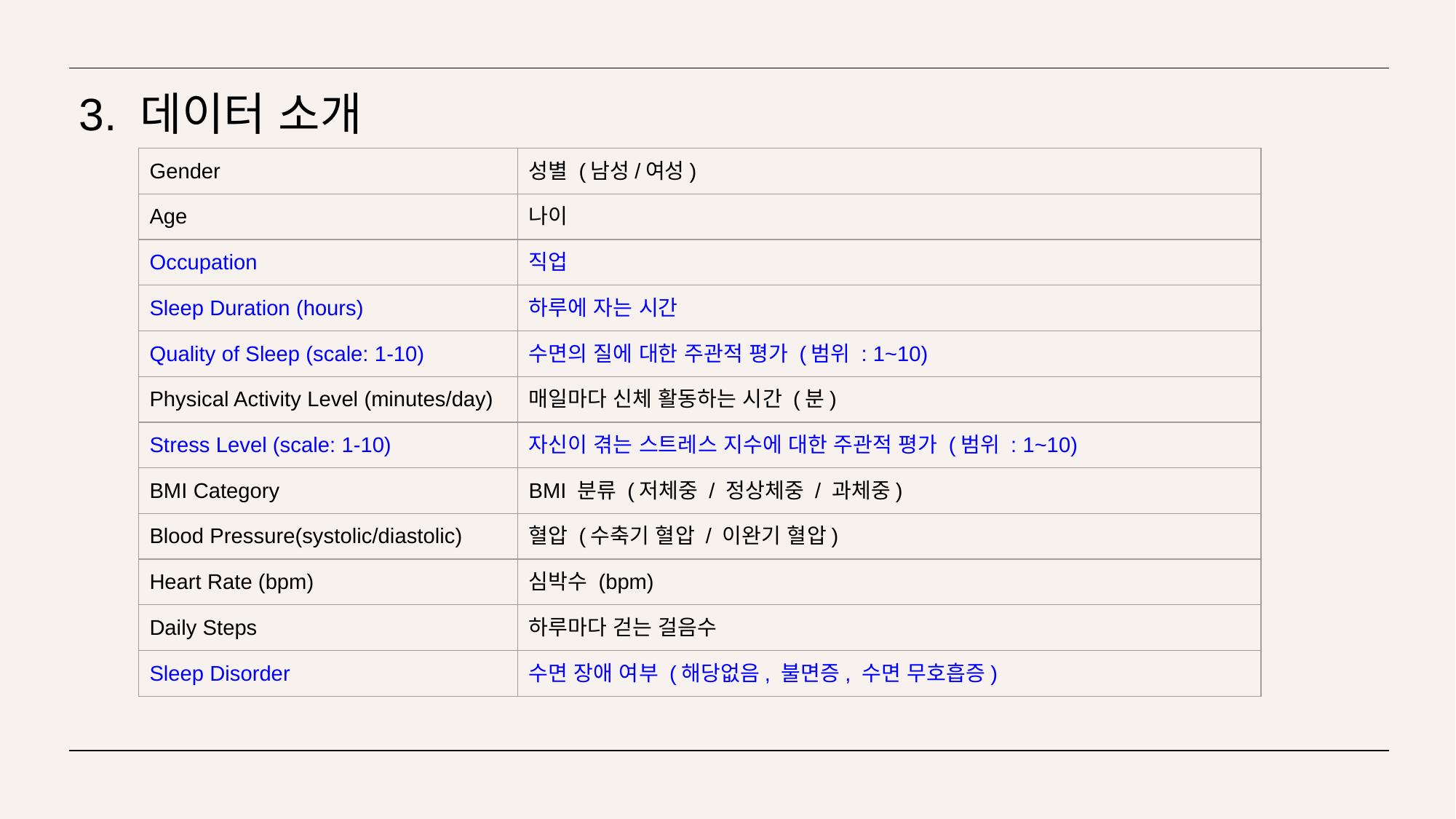

# 3. 데이터 소개
| Gender | 성별 (남성/여성) |
| --- | --- |
| Age | 나이 |
| Occupation | 직업 |
| Sleep Duration (hours) | 하루에 자는 시간 |
| Quality of Sleep (scale: 1-10) | 수면의 질에 대한 주관적 평가 (범위 : 1~10) |
| Physical Activity Level (minutes/day) | 매일마다 신체 활동하는 시간 (분) |
| Stress Level (scale: 1-10) | 자신이 겪는 스트레스 지수에 대한 주관적 평가 (범위 : 1~10) |
| BMI Category | BMI 분류 (저체중 / 정상체중 / 과체중) |
| Blood Pressure(systolic/diastolic) | 혈압 (수축기 혈압 / 이완기 혈압) |
| Heart Rate (bpm) | 심박수 (bpm) |
| Daily Steps | 하루마다 걷는 걸음수 |
| Sleep Disorder | 수면 장애 여부 (해당없음, 불면증, 수면 무호흡증) |